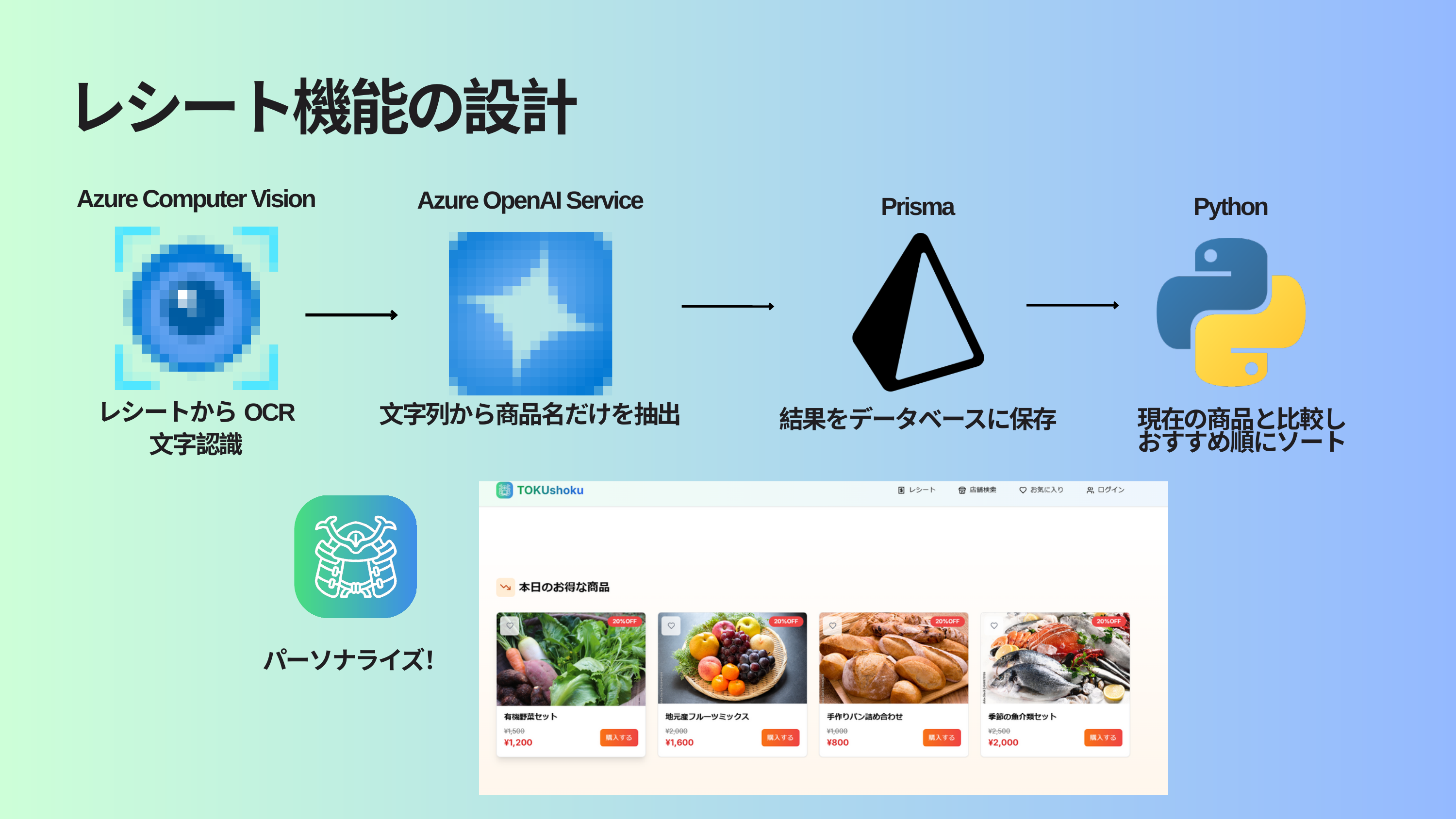

レシート機能の設計
Azure Computer Vision
Azure OpenAI Service

レシートからOCR
文字認識
文字列から商品名だけを抽出
Prisma
Python

結果をデータベースに保存

現在の商品と比較し
おすすめ順にソート

パーソナライズ！